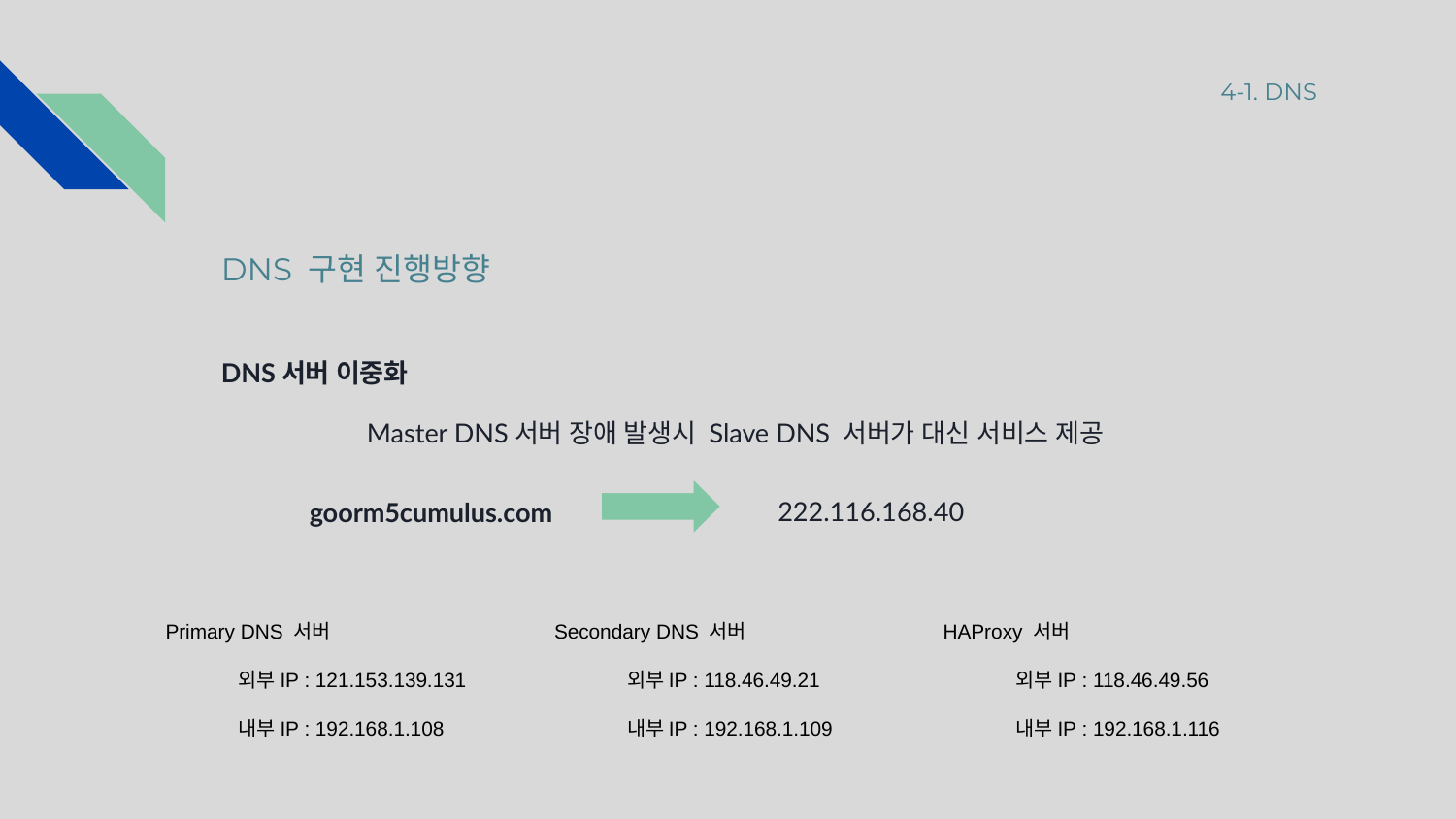

4-1. DNS
# DNS 구현 진행방향
DNS서버 이중화
	Master DNS서버 장애 발생시 Slave DNS 서버가 대신 서비스 제공

222.116.168.40
goorm5cumulus.com

Primary DNS 서버

외부IP : 121.153.139.131

내부IP : 192.168.1.108
Secondary DNS 서버

외부IP : 118.46.49.21

내부IP : 192.168.1.109
HAProxy 서버

외부IP : 118.46.49.56

내부IP : 192.168.1.116